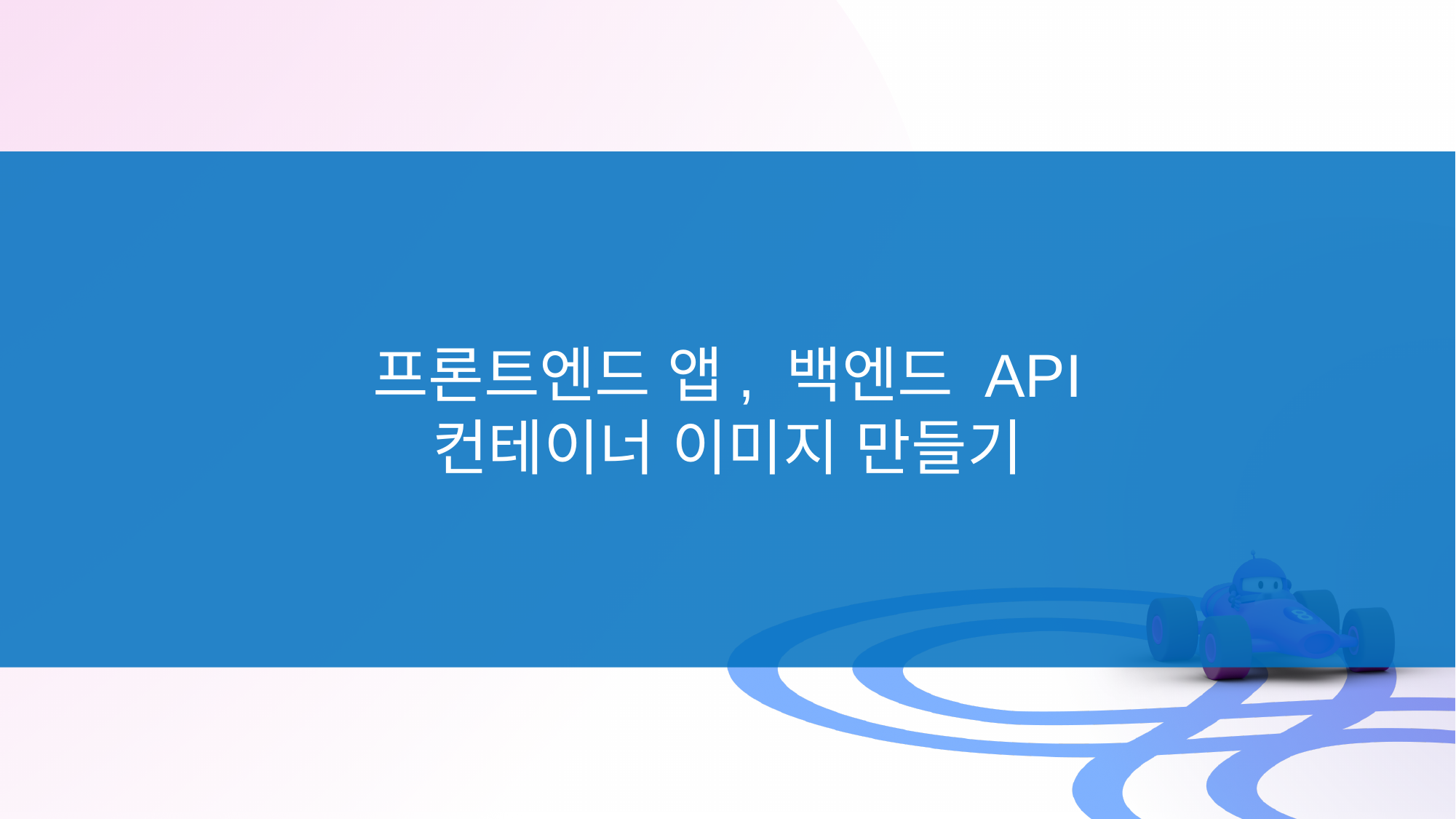

프론트엔드 앱, 백엔드 API
컨테이너 이미지 만들기